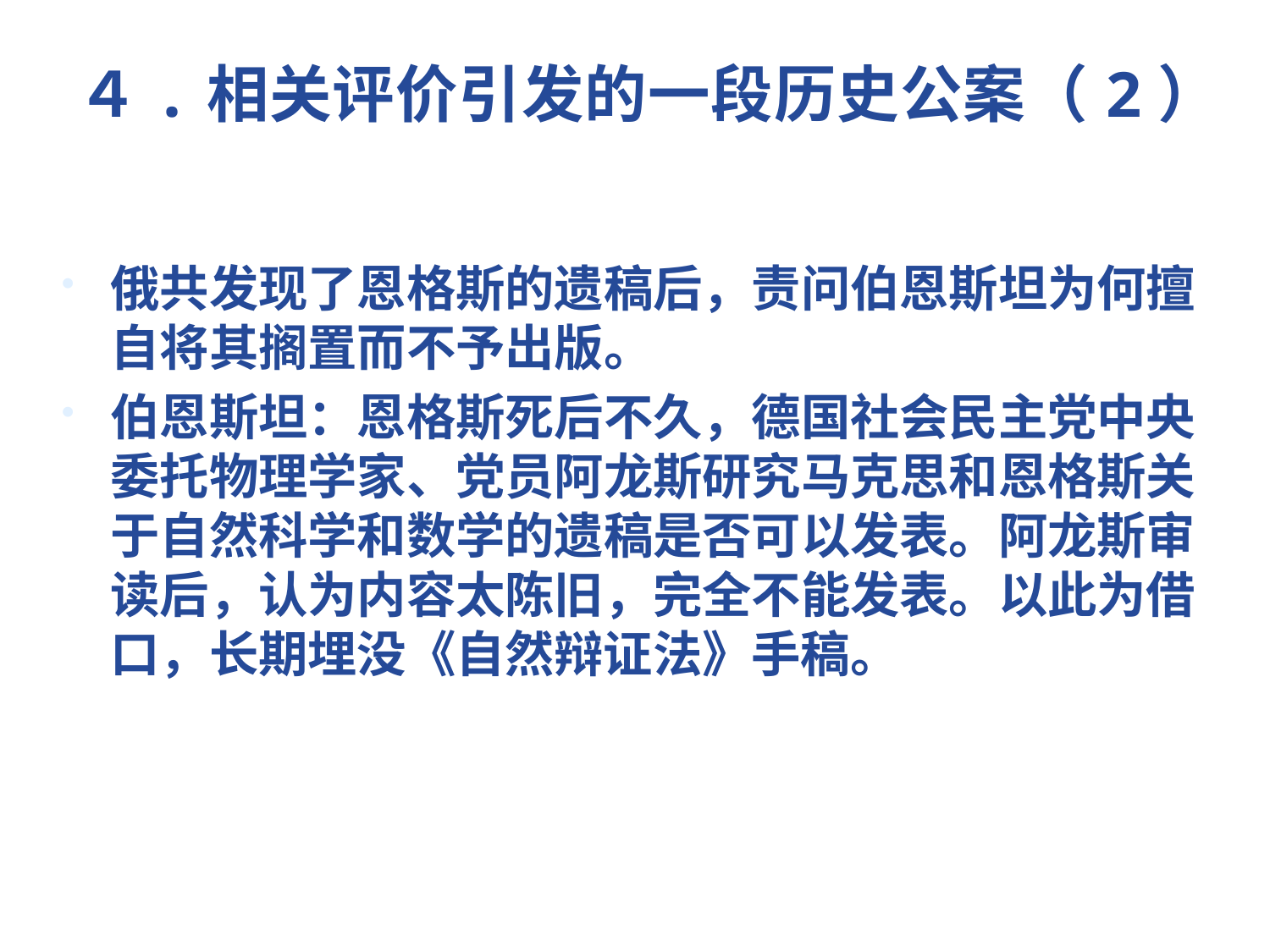

# ４.相关评价引发的一段历史公案（2）
俄共发现了恩格斯的遗稿后，责问伯恩斯坦为何擅自将其搁置而不予出版。
伯恩斯坦：恩格斯死后不久，德国社会民主党中央委托物理学家、党员阿龙斯研究马克思和恩格斯关于自然科学和数学的遗稿是否可以发表。阿龙斯审读后，认为内容太陈旧，完全不能发表。以此为借口，长期埋没《自然辩证法》手稿。